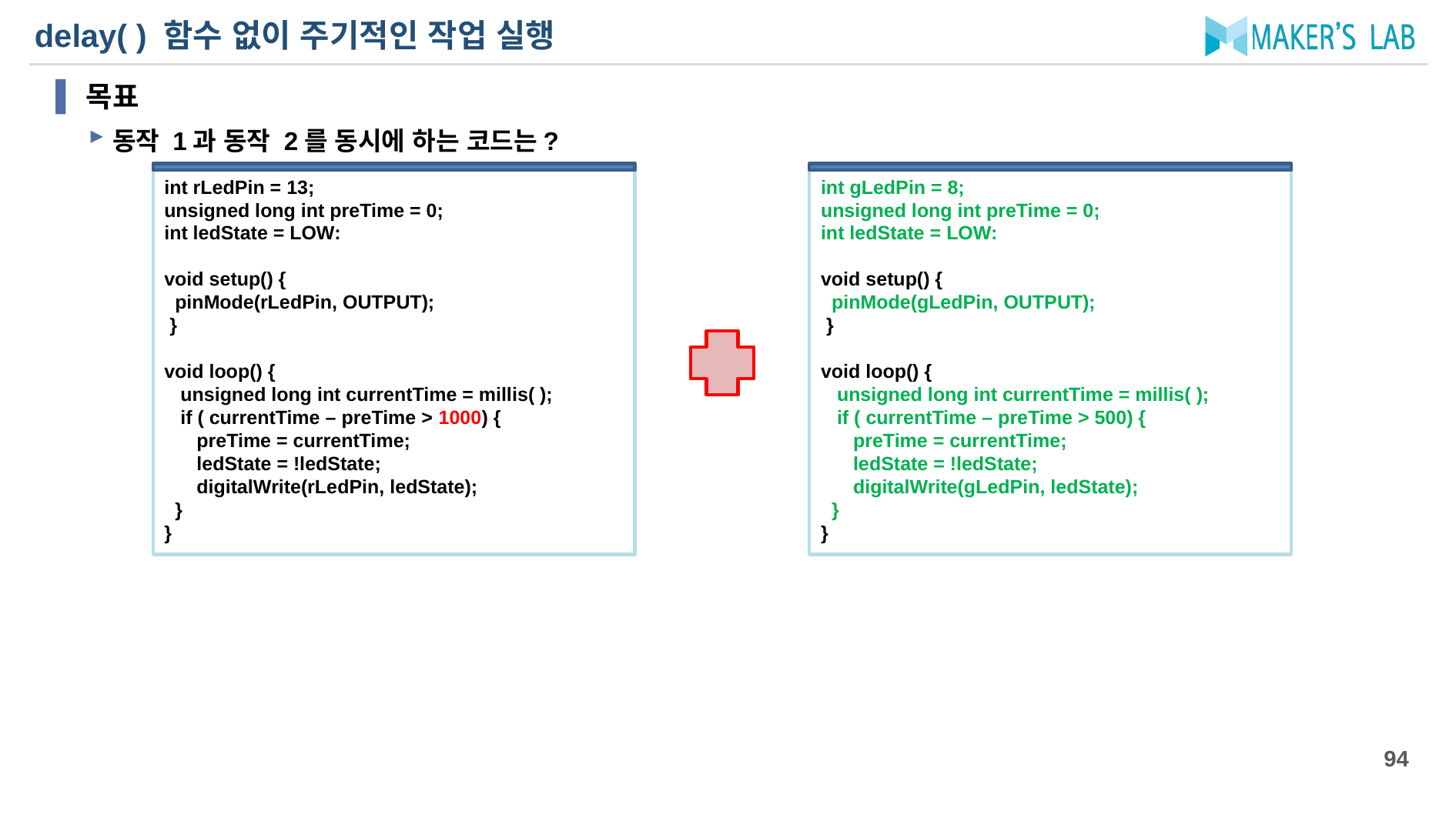

# delay( ) 함수 없이 주기적인 작업 실행
목표
동작 1과 동작 2를 동시에 하는 코드는?

int rLedPin = 13;
unsigned long int preTime = 0;
int ledState = LOW:

void setup() {
  pinMode(rLedPin, OUTPUT);
 }

void loop() {
   unsigned long int currentTime = millis( );
   if ( currentTime – preTime > 1000) {
      preTime = currentTime;
      ledState = !ledState;
      digitalWrite(rLedPin, ledState);
  }
}
int gLedPin = 8;
unsigned long int preTime = 0;
int ledState = LOW:

void setup() {
  pinMode(gLedPin, OUTPUT);
 }

void loop() {
   unsigned long int currentTime = millis( );
   if ( currentTime – preTime > 500) {
      preTime = currentTime;
      ledState = !ledState;
      digitalWrite(gLedPin, ledState);
  }
}

94